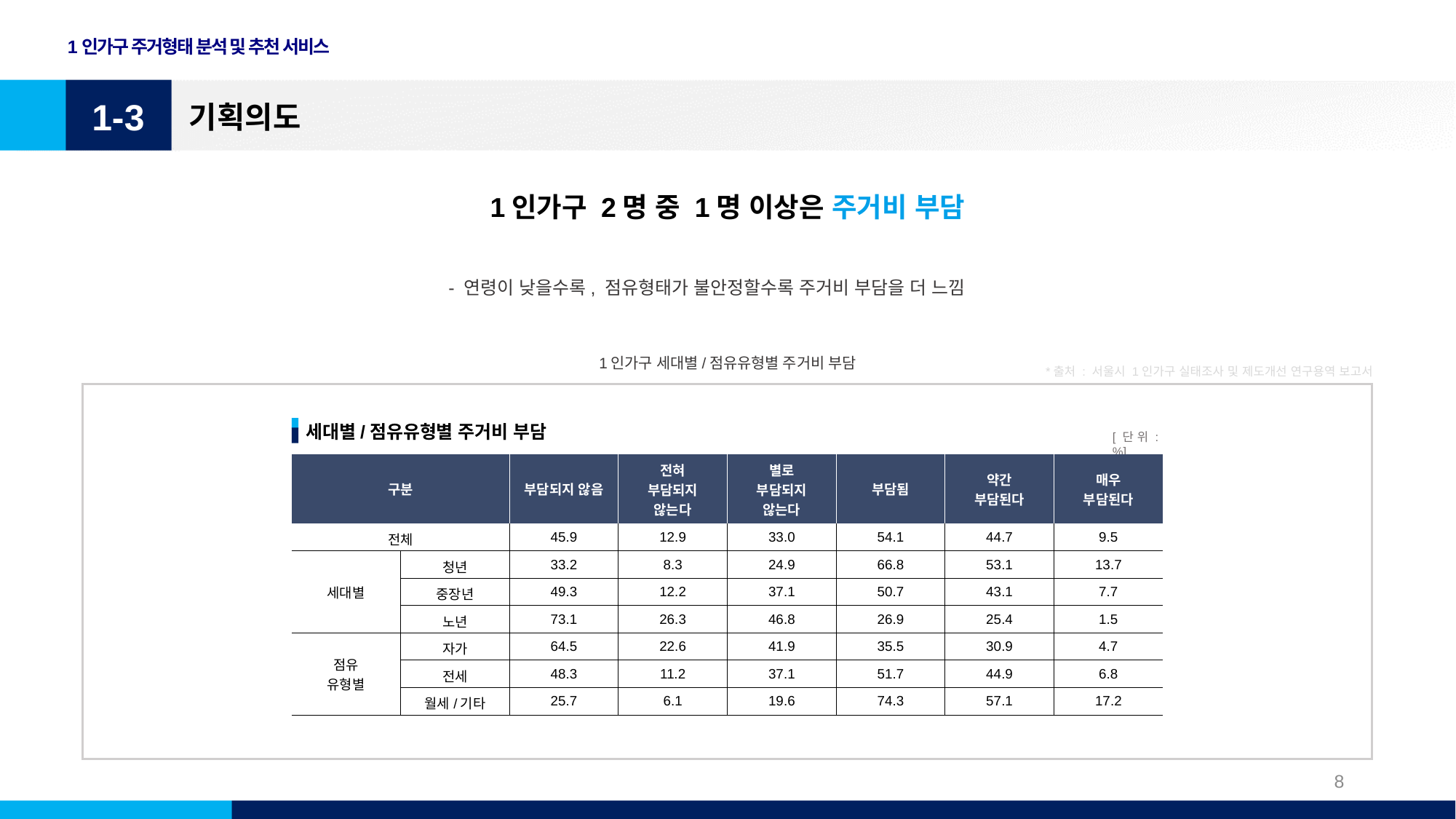

1인가구 주거형태 분석 및 추천 서비스
1-3
기획의도
1인가구 2명 중 1명 이상은 주거비 부담
- 연령이 낮을수록, 점유형태가 불안정할수록 주거비 부담을 더 느낌
1인가구 세대별/점유유형별 주거비 부담
*출처 : 서울시 1인가구 실태조사 및 제도개선 연구용역 보고서

세대별/점유유형별 주거비 부담

[단위: %]
| 구분 |  | 부담되지 않음 | 전혀 부담되지 않는다 | 별로 부담되지 않는다 | 부담됨 | 약간 부담된다 | 매우 부담된다 |
| --- | --- | --- | --- | --- | --- | --- | --- |
| 전체 |  | 45.9 | 12.9 | 33.0 | 54.1 | 44.7 | 9.5 |
| 세대별 | 청년 | 33.2 | 8.3 | 24.9 | 66.8 | 53.1 | 13.7 |
|  | 중장년 | 49.3 | 12.2 | 37.1 | 50.7 | 43.1 | 7.7 |
|  | 노년 | 73.1 | 26.3 | 46.8 | 26.9 | 25.4 | 1.5 |
| 점유 유형별 | 자가 | 64.5 | 22.6 | 41.9 | 35.5 | 30.9 | 4.7 |
|  | 전세 | 48.3 | 11.2 | 37.1 | 51.7 | 44.9 | 6.8 |
|  | 월세/기타 | 25.7 | 6.1 | 19.6 | 74.3 | 57.1 | 17.2 |
8